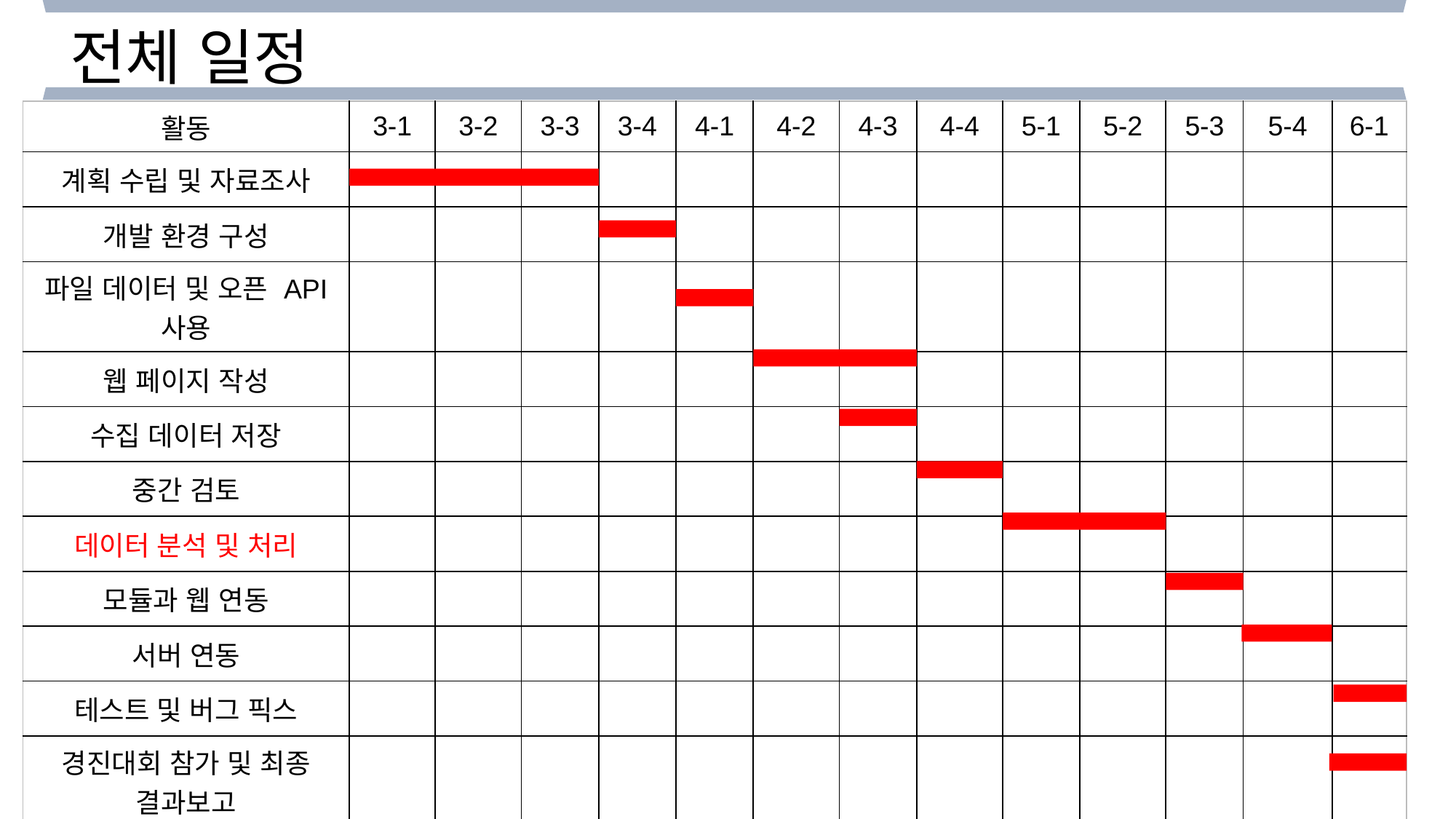

전체 일정

| 활동 | 3-1 | 3-2 | 3-3 | 3-4 | 4-1 | 4-2 | 4-3 | 4-4 | 5-1 | 5-2 | 5-3 | 5-4 | 6-1 |
| --- | --- | --- | --- | --- | --- | --- | --- | --- | --- | --- | --- | --- | --- |
| 계획 수립 및 자료조사 |  |  |  |  |  |  |  |  |  |  |  |  |  |
| 개발 환경 구성 |  |  |  |  |  |  |  |  |  |  |  |  |  |
| 파일 데이터 및 오픈 API 사용 |  |  |  |  |  |  |  |  |  |  |  |  |  |
| 웹 페이지 작성 |  |  |  |  |  |  |  |  |  |  |  |  |  |
| 수집 데이터 저장 |  |  |  |  |  |  |  |  |  |  |  |  |  |
| 중간 검토 |  |  |  |  |  |  |  |  |  |  |  |  |  |
| 데이터 분석 및 처리 |  |  |  |  |  |  |  |  |  |  |  |  |  |
| 모듈과 웹 연동 |  |  |  |  |  |  |  |  |  |  |  |  |  |
| 서버 연동 |  |  |  |  |  |  |  |  |  |  |  |  |  |
| 테스트 및 버그 픽스 |  |  |  |  |  |  |  |  |  |  |  |  |  |
| 경진대회 참가 및 최종 결과보고 |  |  |  |  |  |  |  |  |  |  |  |  |  |